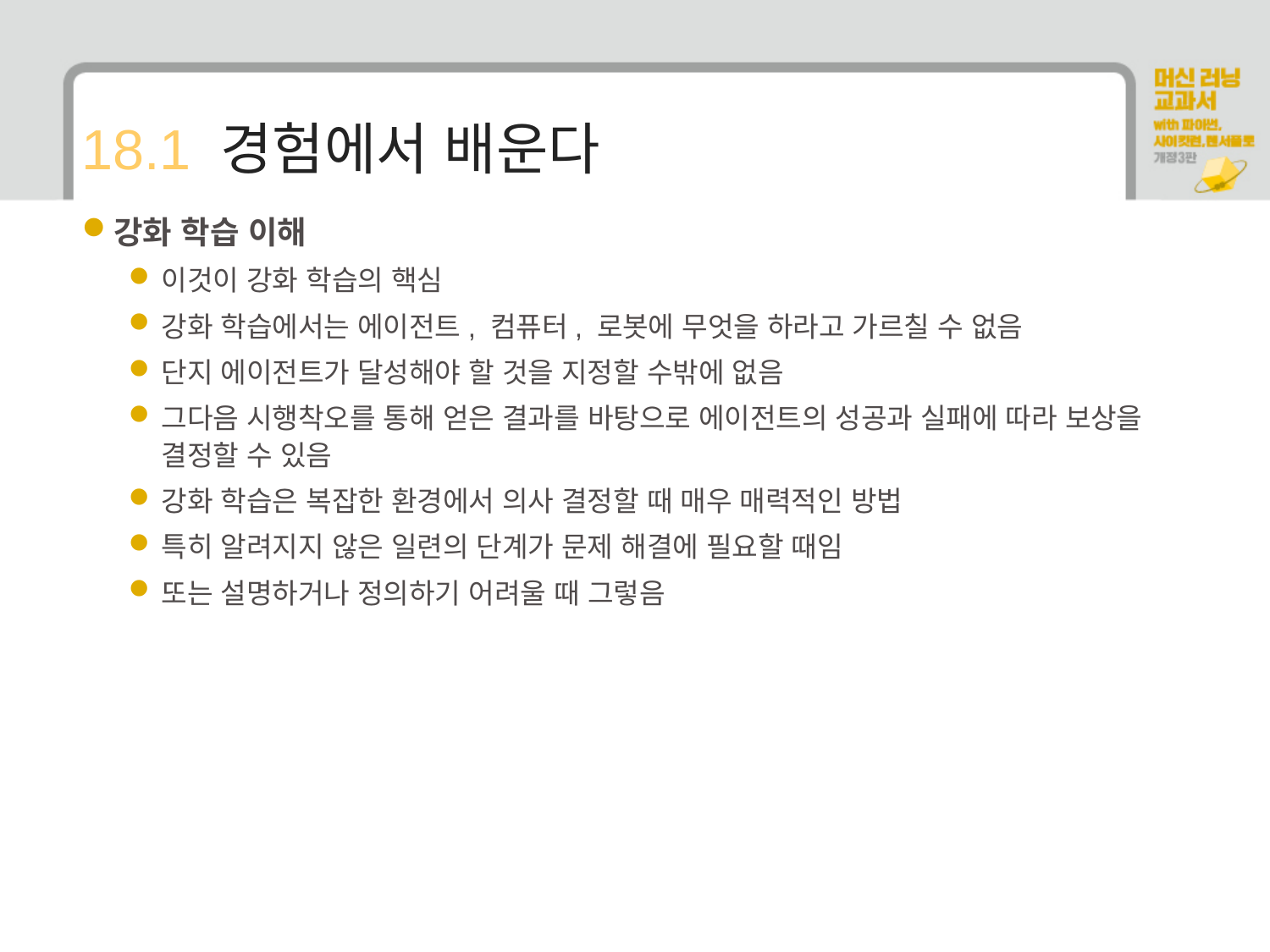

# 18.1 경험에서 배운다
강화 학습 이해
이것이 강화 학습의 핵심
강화 학습에서는 에이전트, 컴퓨터, 로봇에 무엇을 하라고 가르칠 수 없음
단지 에이전트가 달성해야 할 것을 지정할 수밖에 없음
그다음 시행착오를 통해 얻은 결과를 바탕으로 에이전트의 성공과 실패에 따라 보상을 결정할 수 있음
강화 학습은 복잡한 환경에서 의사 결정할 때 매우 매력적인 방법
특히 알려지지 않은 일련의 단계가 문제 해결에 필요할 때임
또는 설명하거나 정의하기 어려울 때 그렇음